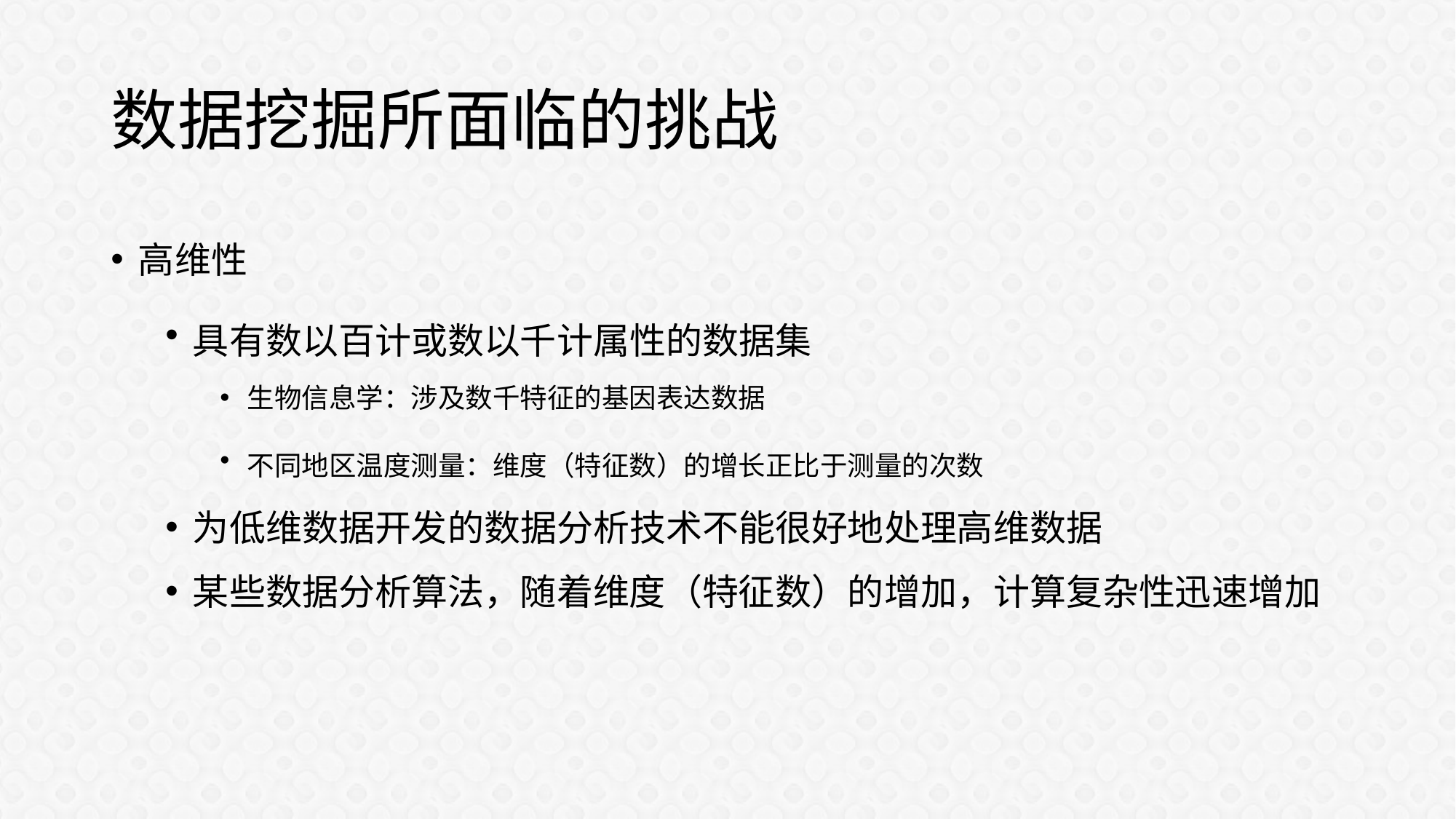

# 数据挖掘所面临的挑战
高维性
具有数以百计或数以千计属性的数据集
生物信息学：涉及数千特征的基因表达数据
不同地区温度测量：维度（特征数）的增长正比于测量的次数
为低维数据开发的数据分析技术不能很好地处理高维数据
某些数据分析算法，随着维度（特征数）的增加，计算复杂性迅速增加

82